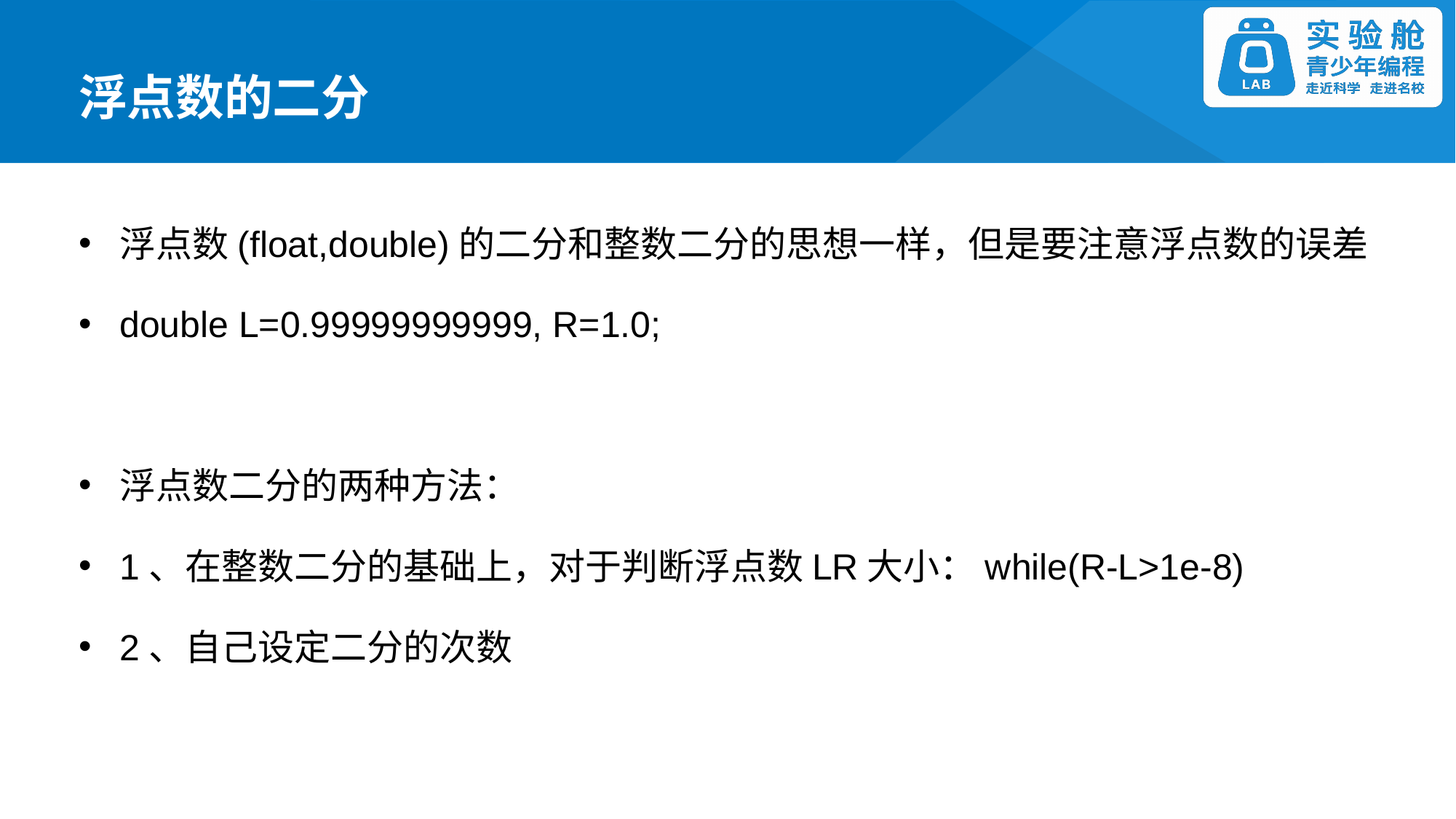

浮点数的二分
浮点数(float,double)的二分和整数二分的思想一样，但是要注意浮点数的误差
double L=0.99999999999, R=1.0;

浮点数二分的两种方法：
1、在整数二分的基础上，对于判断浮点数LR大小：while(R-L>1e-8)
2、自己设定二分的次数